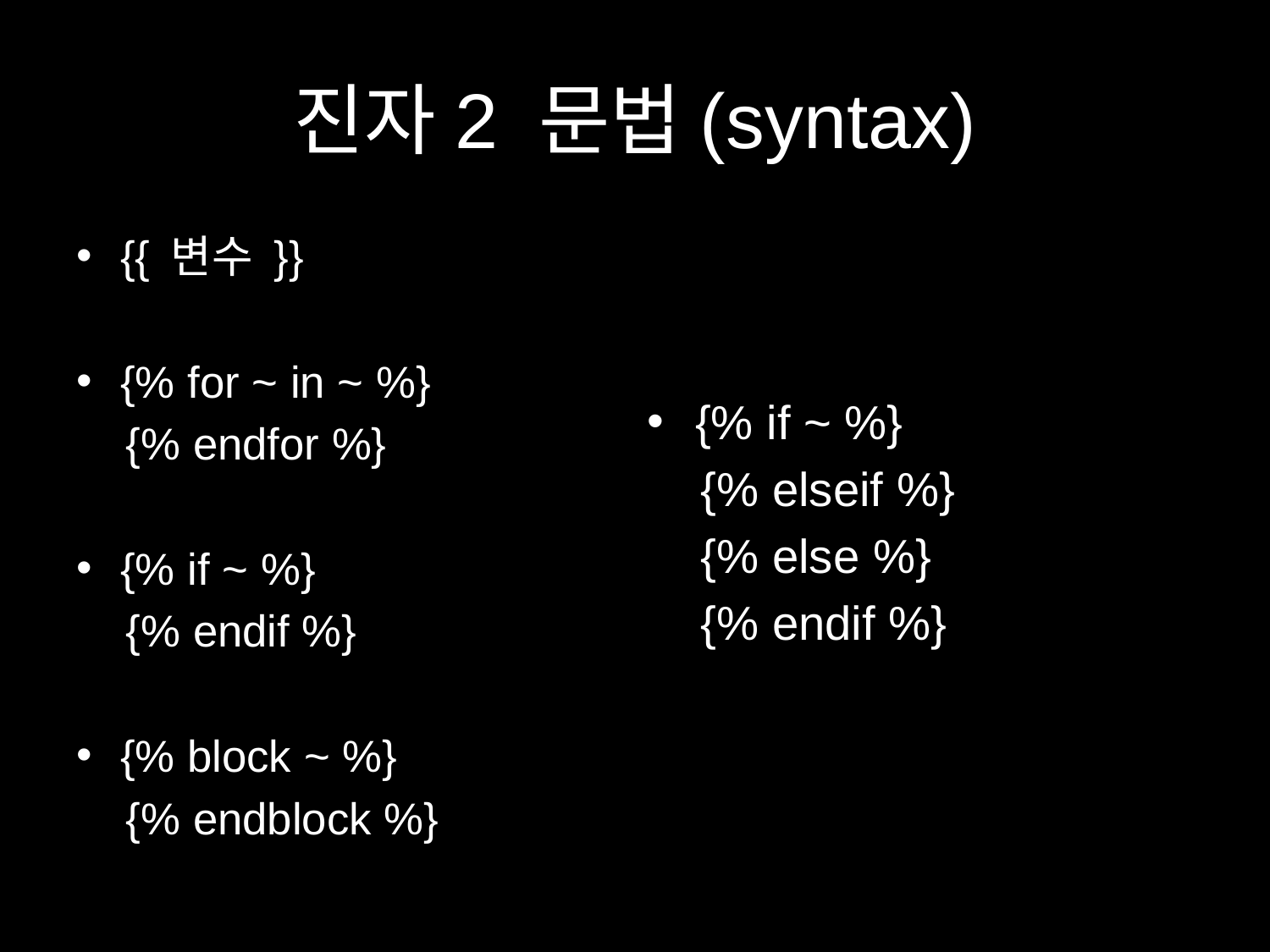

# 진자2 문법(syntax)
{{ 변수 }}

{% for ~ in ~ %}
    {% endfor %}

{% if ~ %}
    {% endif %}

{% block ~ %}
    {% endblock %}
{% if ~ %}
    {% elseif %}
    {% else %}
    {% endif %}